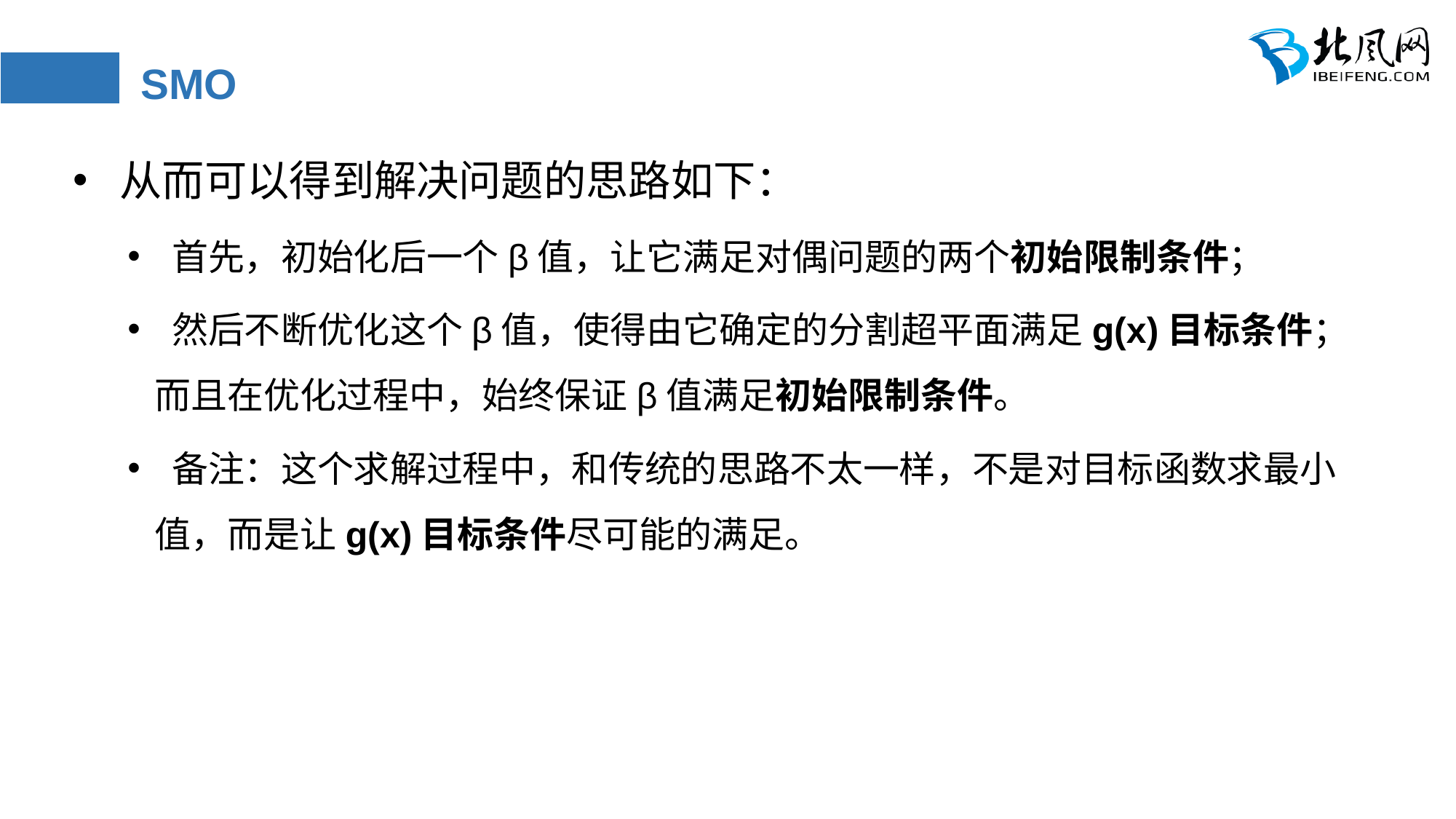

# SMO
 从而可以得到解决问题的思路如下：
 首先，初始化后一个β值，让它满足对偶问题的两个初始限制条件；
 然后不断优化这个β值，使得由它确定的分割超平面满足g(x)目标条件；而且在优化过程中，始终保证β值满足初始限制条件。
 备注：这个求解过程中，和传统的思路不太一样，不是对目标函数求最小值，而是让g(x)目标条件尽可能的满足。